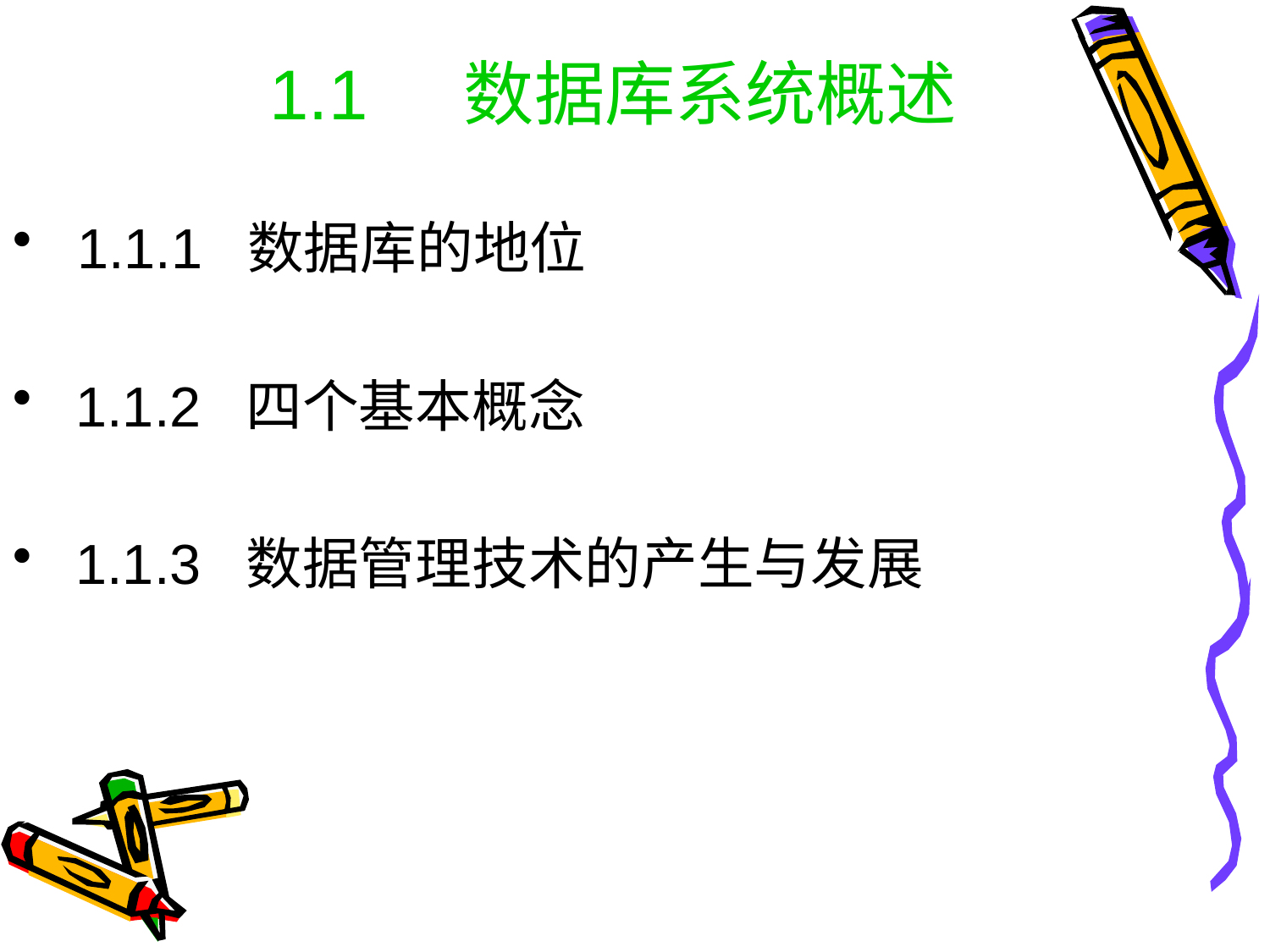

# 1.1    数据库系统概述
 1.1.1  数据库的地位

 1.1.2  四个基本概念

 1.1.3  数据管理技术的产生与发展